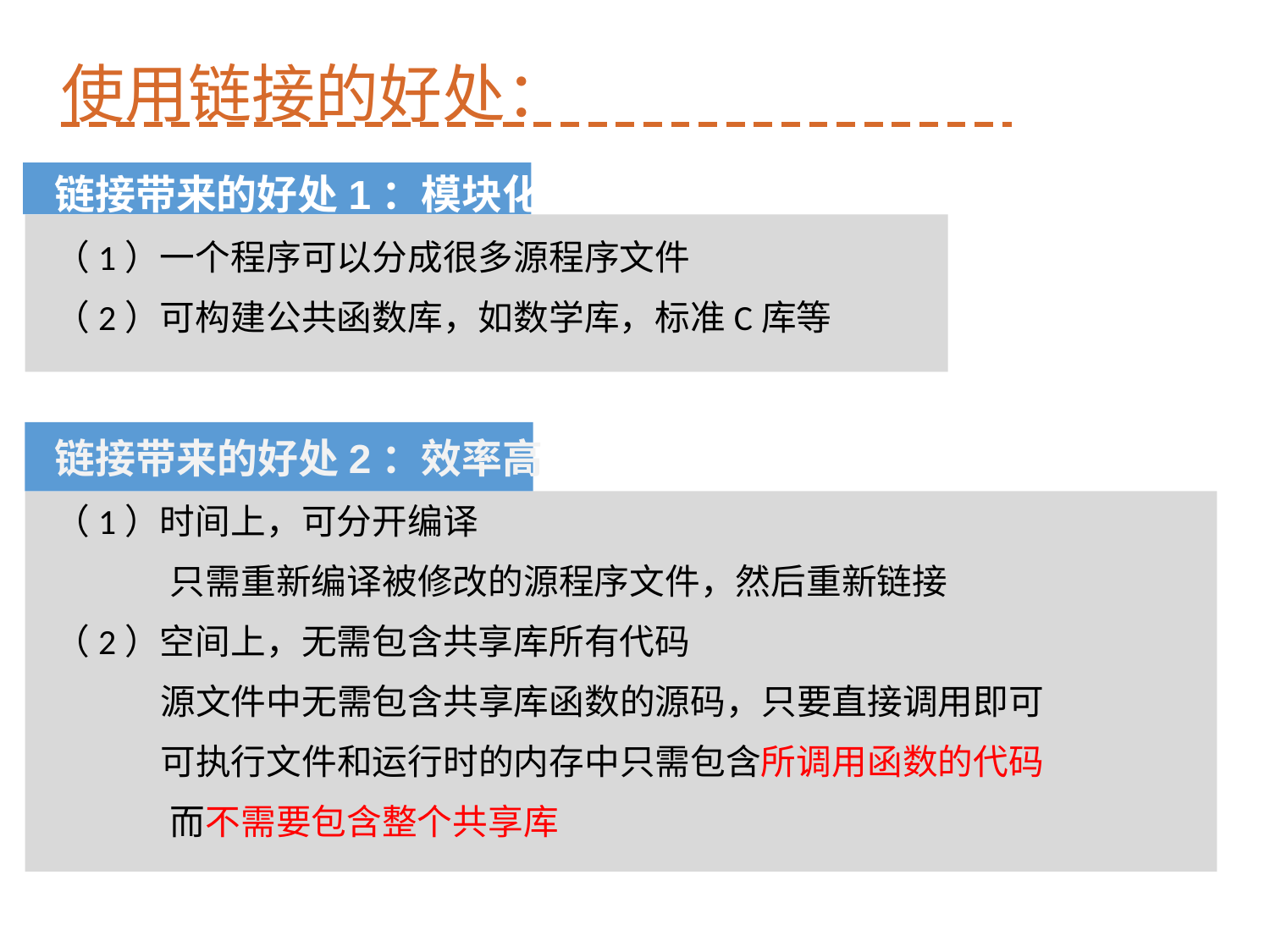

# 使用链接的好处：

链接带来的好处1：模块化
（1）一个程序可以分成很多源程序文件
（2）可构建公共函数库，如数学库，标准C库等

链接带来的好处2：效率高
（1）时间上，可分开编译
           只需重新编译被修改的源程序文件，然后重新链接
（2）空间上，无需包含共享库所有代码
          源文件中无需包含共享库函数的源码，只要直接调用即可
          可执行文件和运行时的内存中只需包含所调用函数的代码
           而不需要包含整个共享库